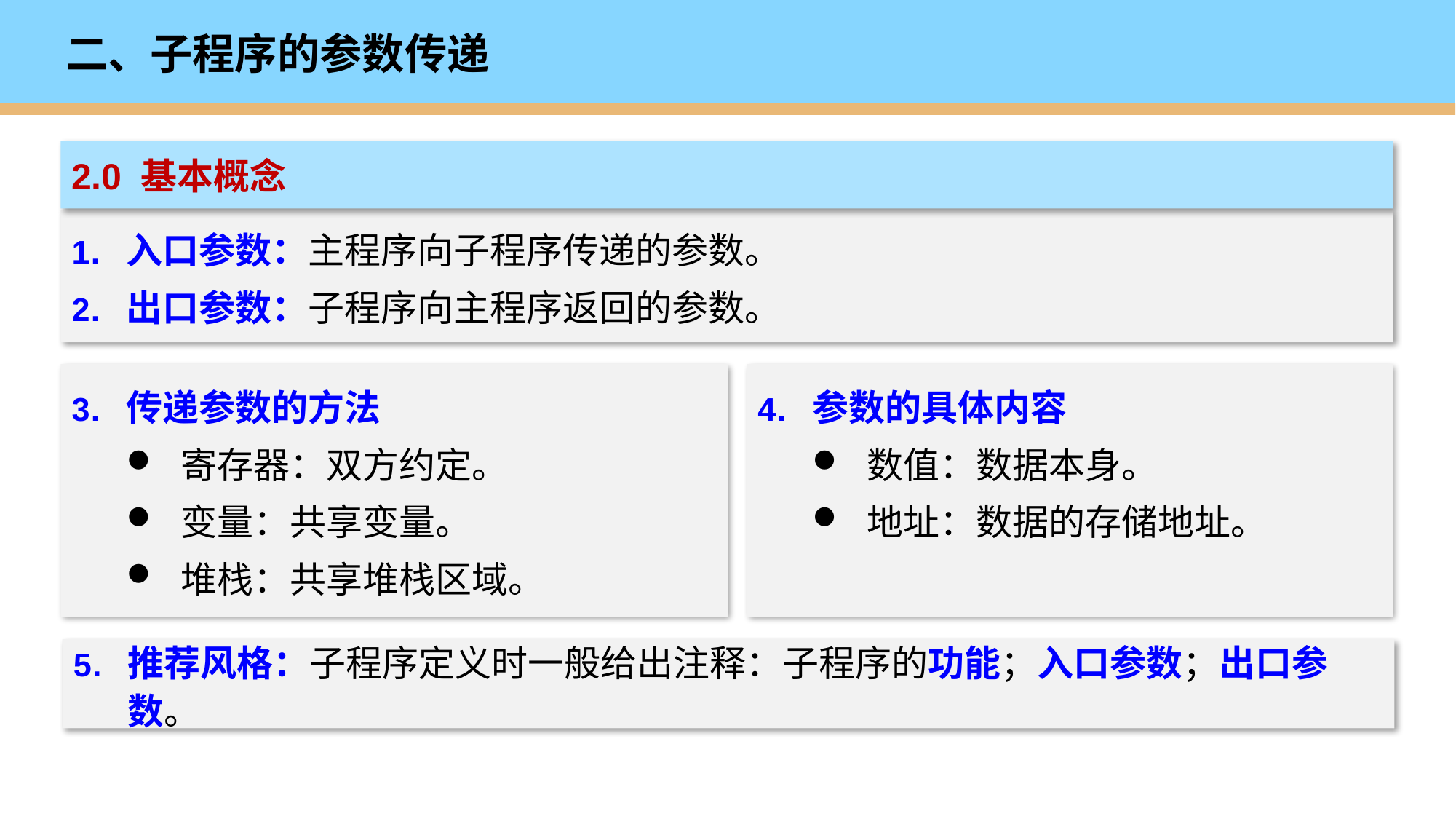

# 二、子程序的参数传递
2.0 基本概念
入口参数：主程序向子程序传递的参数。
出口参数：子程序向主程序返回的参数。
传递参数的方法
寄存器：双方约定。
变量：共享变量。
堆栈：共享堆栈区域。
参数的具体内容
数值：数据本身。
地址：数据的存储地址。

推荐风格：子程序定义时一般给出注释：子程序的功能；入口参数；出口参数。
168